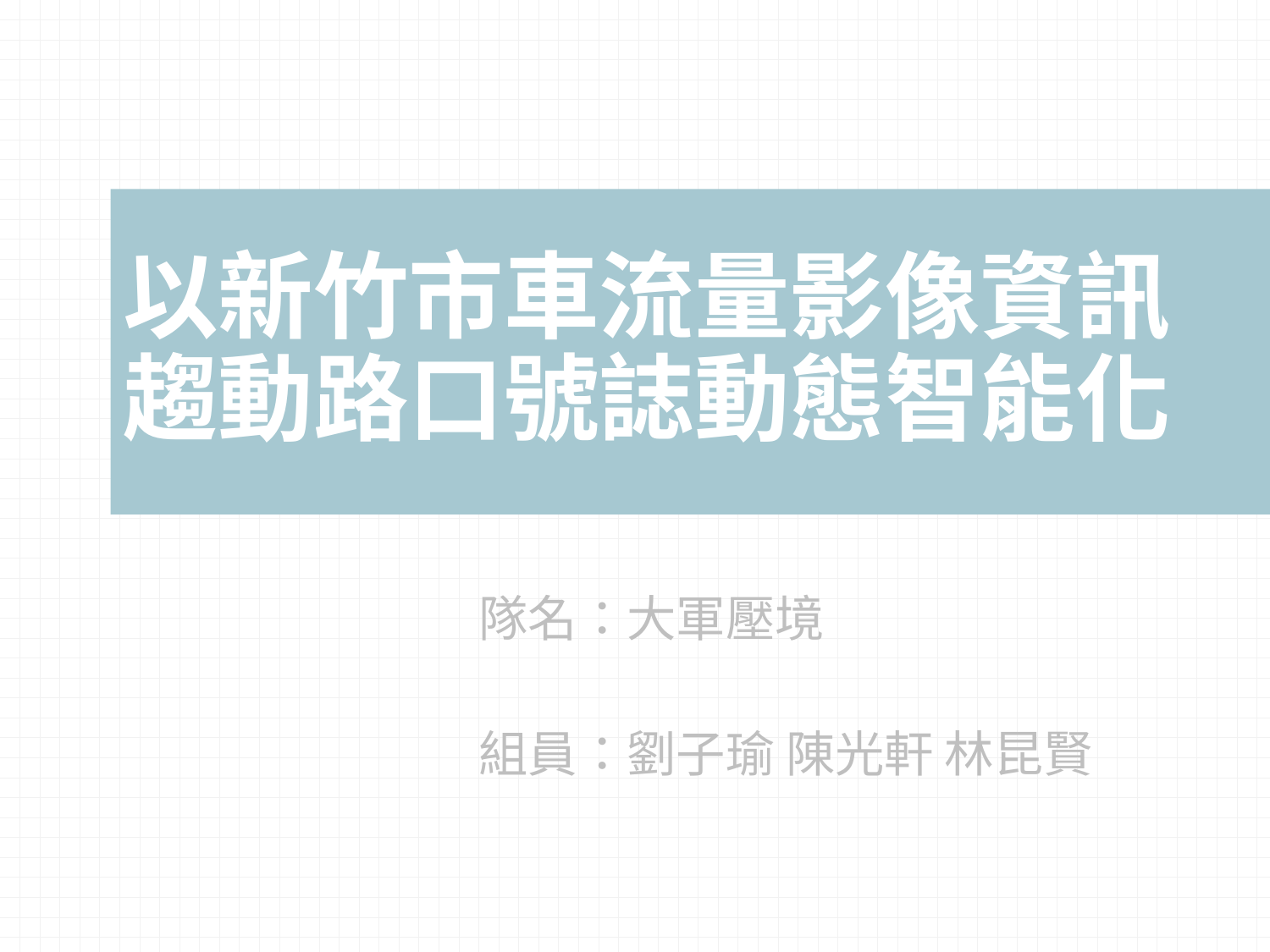

以新竹市車流量影像資訊趨動路口號誌動態智能化
隊名：大軍壓境
組員：劉子瑜 陳光軒 林昆賢